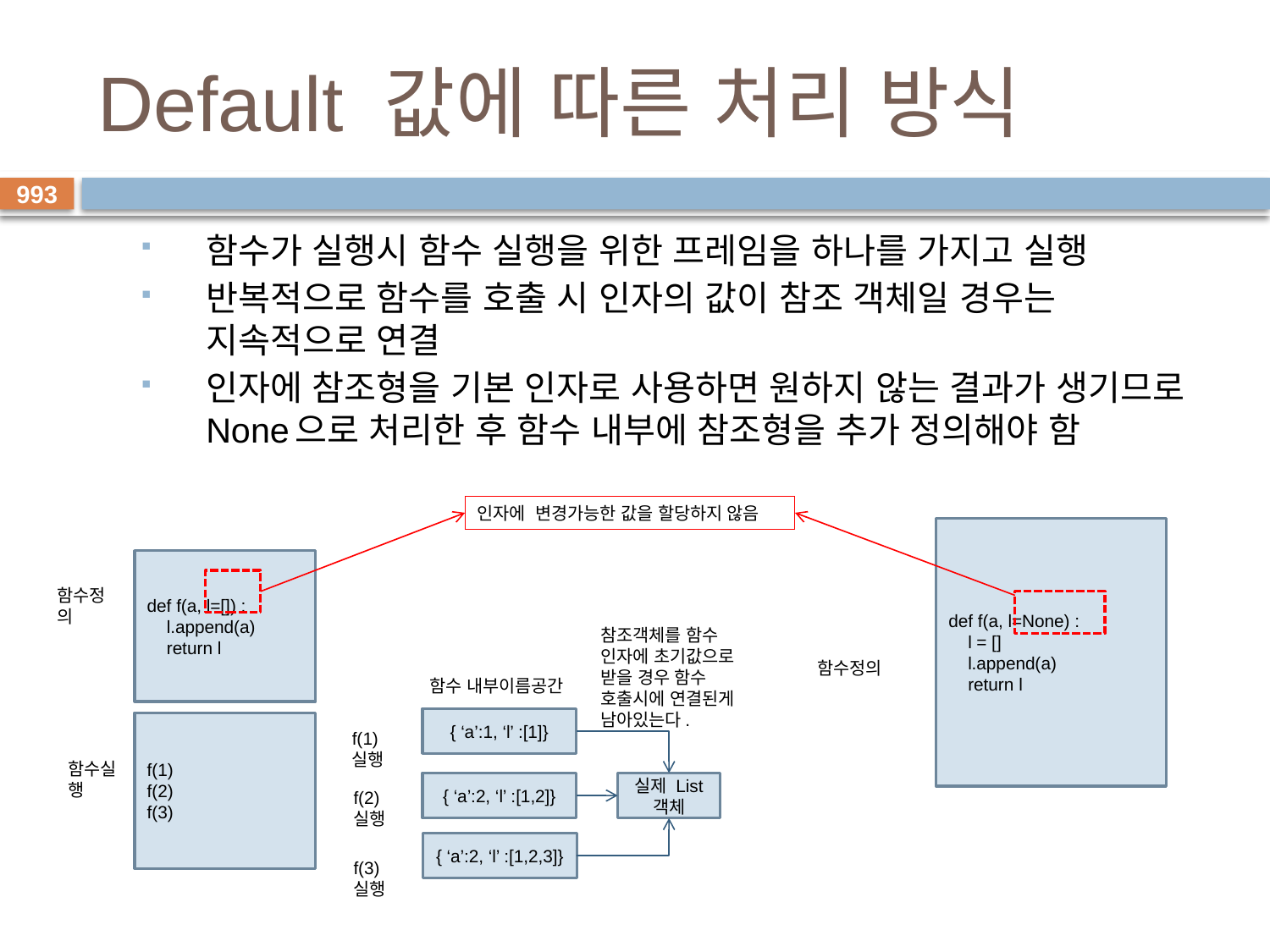

# Default 값에 따른 처리 방식
993
함수가 실행시 함수 실행을 위한 프레임을 하나를 가지고 실행
반복적으로 함수를 호출 시 인자의 값이 참조 객체일 경우는 지속적으로 연결
인자에 참조형을 기본 인자로 사용하면 원하지 않는 결과가 생기므로 None으로 처리한 후 함수 내부에 참조형을 추가 정의해야 함
인자에  변경가능한 값을 할당하지 않음
def f(a, l=None) :
    l = []
    l.append(a)
    return l
def f(a, l=[]) :
    l.append(a)
    return l

함수정의

참조객체를 함수 인자에 초기값으로 받을 경우 함수 호출시에 연결된게 남아있는다.
함수정의
함수 내부이름공간
{ ‘a’:1, ‘l’ :[1]}
f(1)
f(2)
f(3)
f(1) 실행
함수실행
{ ‘a’:2, ‘l’ :[1,2]}
실제 List 객체
f(2) 실행
{ ‘a’:2, ‘l’ :[1,2,3]}
f(3) 실행